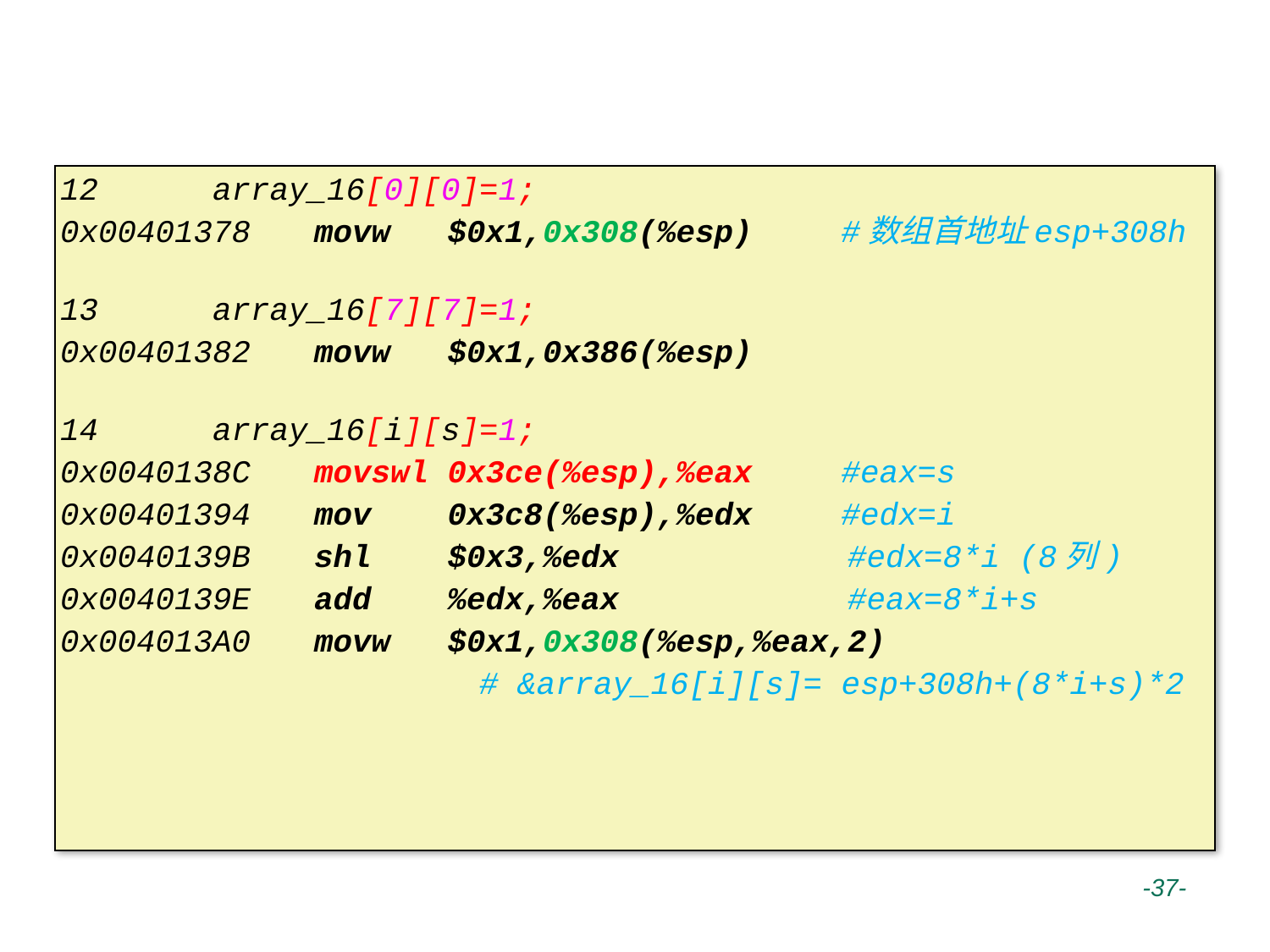

# 二维数组变量寻址方式
12      array_16[0][0]=1;
0x00401378	movw   $0x1,0x308(%esp)	 #数组首地址esp+308h

13      array_16[7][7]=1;
0x00401382	movw   $0x1,0x386(%esp)

14      array_16[i][s]=1;
0x0040138C	movswl 0x3ce(%esp),%eax	 #eax=s
0x00401394	mov    0x3c8(%esp),%edx	 #edx=i
0x0040139B	shl    $0x3,%edx	        #edx=8*i (8列)
0x0040139E	add    %edx,%eax	        #eax=8*i+s
0x004013A0	movw   $0x1,0x308(%esp,%eax,2)
                      # &array_16[i][s]= esp+308h+(8*i+s)*2

 -37-